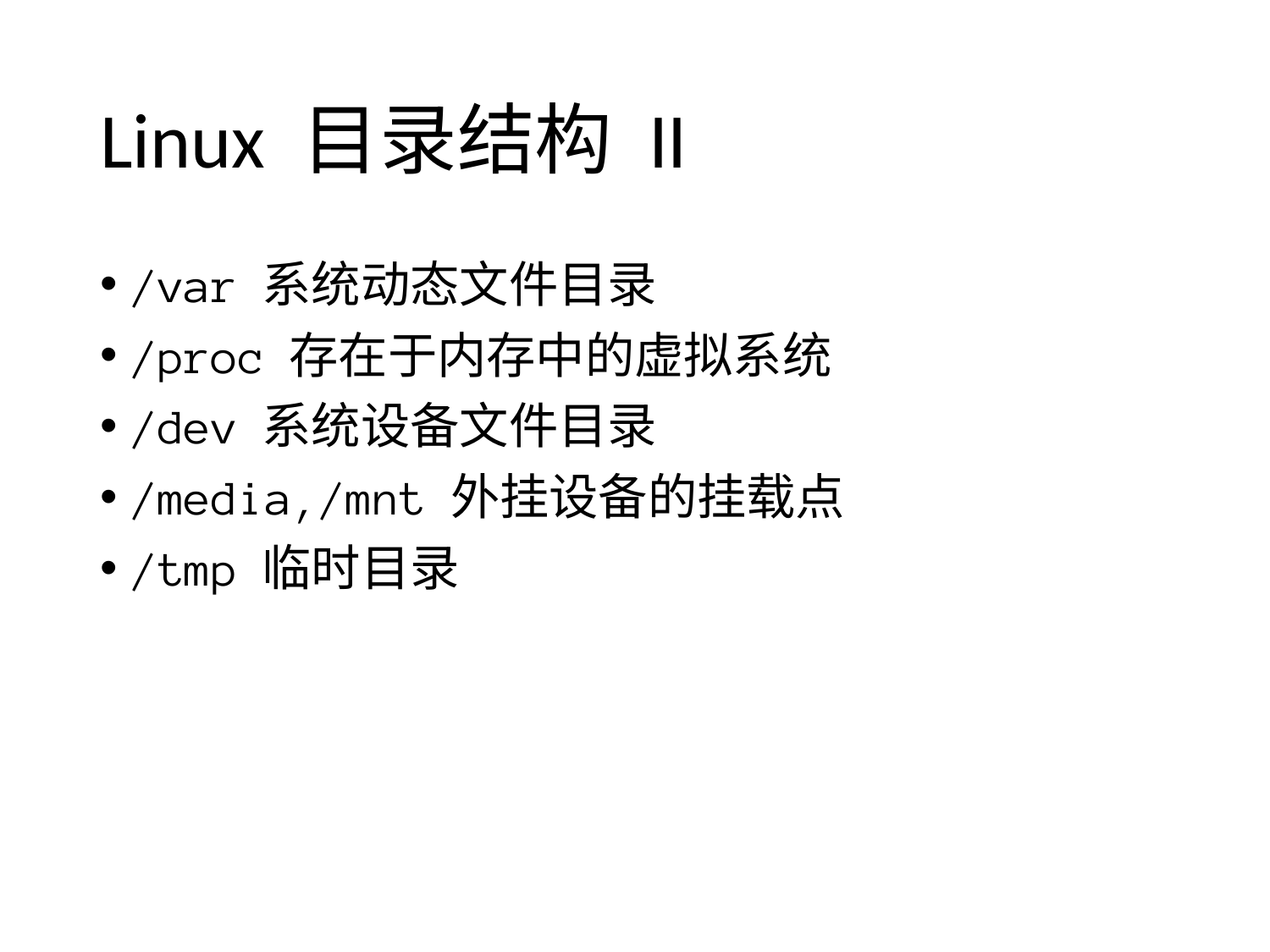

# Linux 目录结构 II
/var 系统动态文件目录
/proc 存在于内存中的虚拟系统
/dev 系统设备文件目录
/media,/mnt 外挂设备的挂载点
/tmp 临时目录